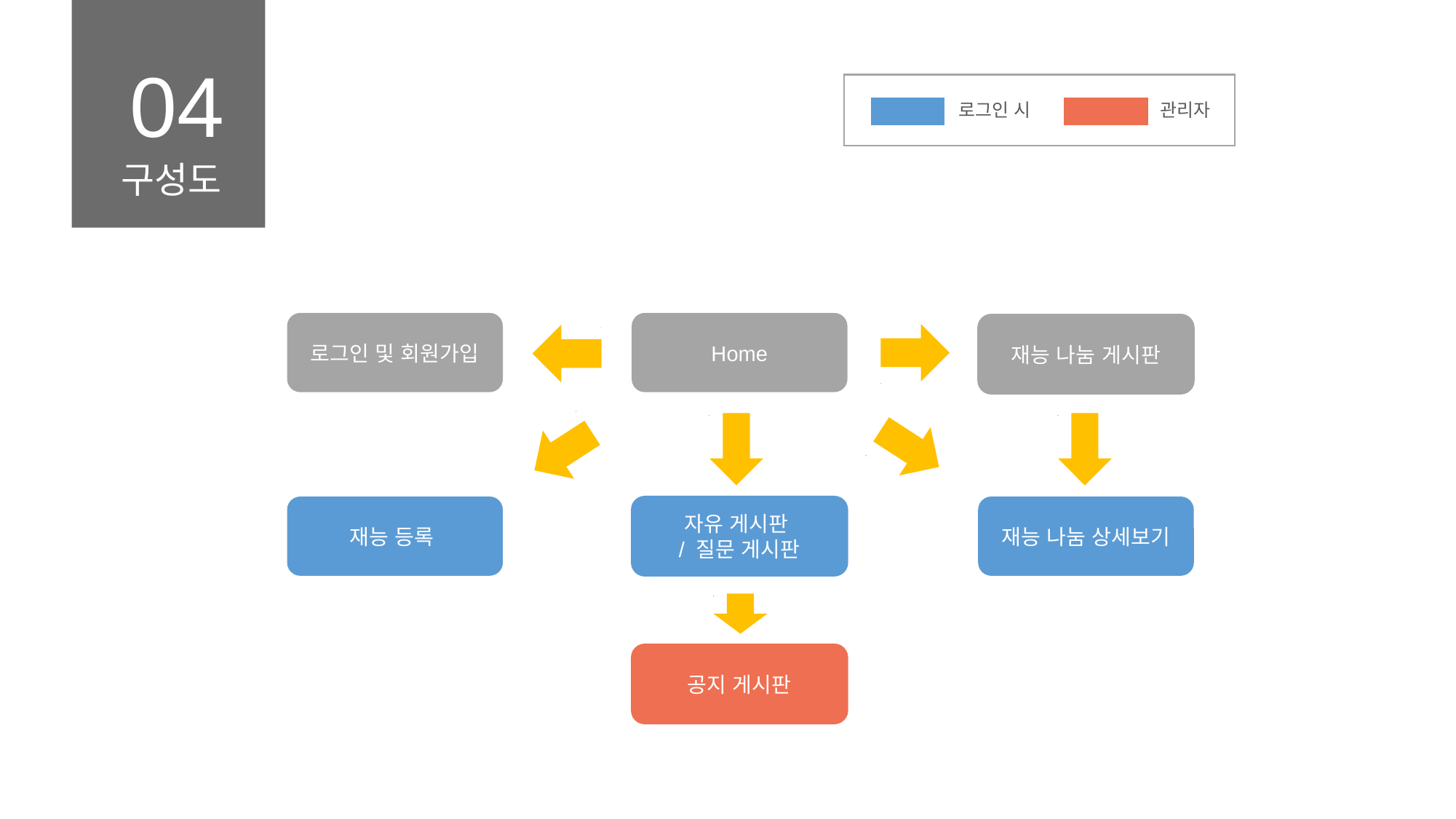

04

로그인 시
관리자

구성도
로그인 및 회원가입
Home
재능 나눔 게시판

재능 등록
자유 게시판
/ 질문 게시판
재능 나눔 상세보기

공지 게시판